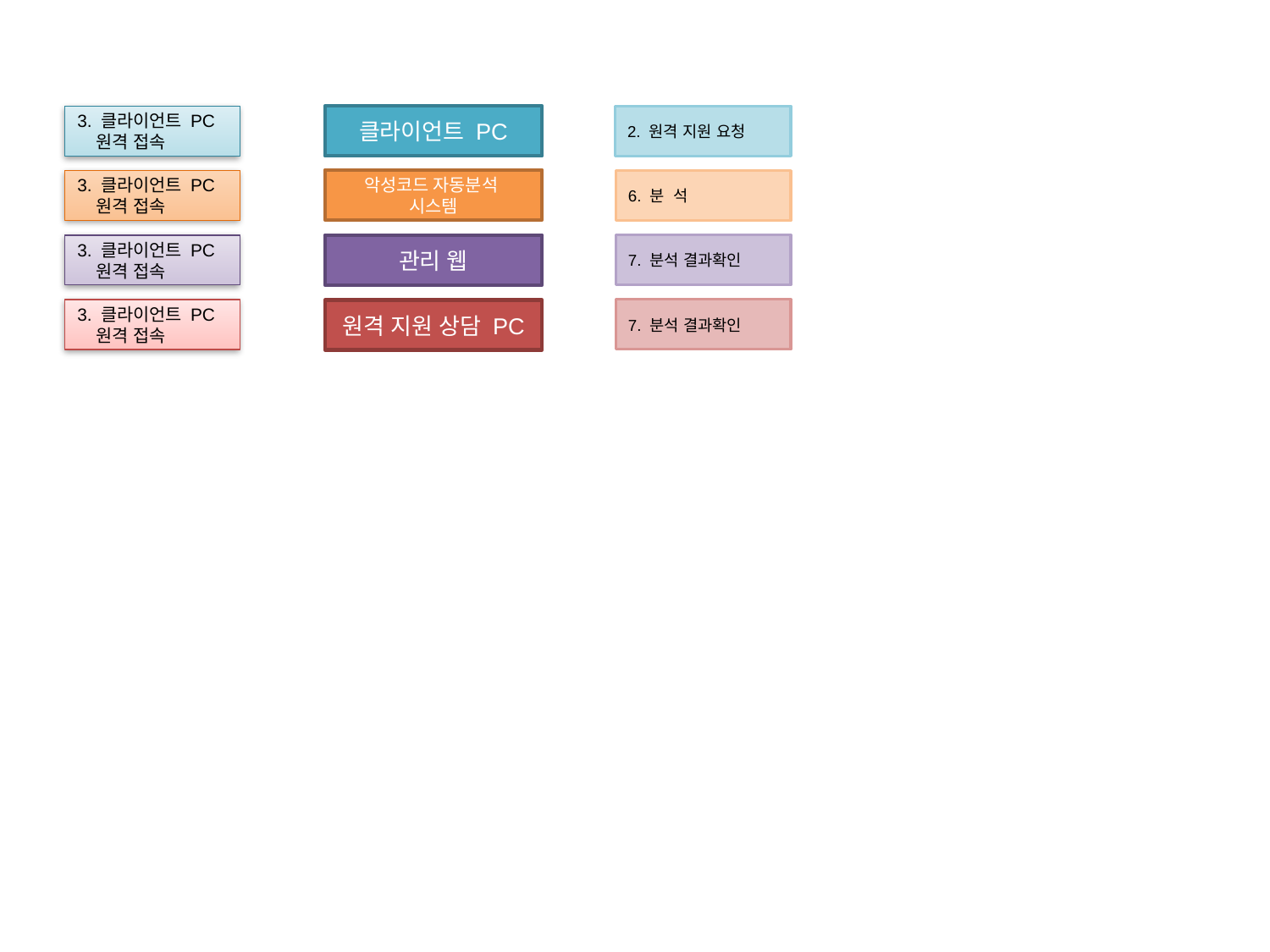

3. 클라이언트 PC
   원격 접속
클라이언트 PC
2. 원격 지원 요청
악성코드 자동분석
시스템
3. 클라이언트 PC
   원격 접속
6. 분  석
3. 클라이언트 PC
   원격 접속
관리 웹
7. 분석 결과확인
3. 클라이언트 PC
   원격 접속
7. 분석 결과확인
원격 지원 상담 PC